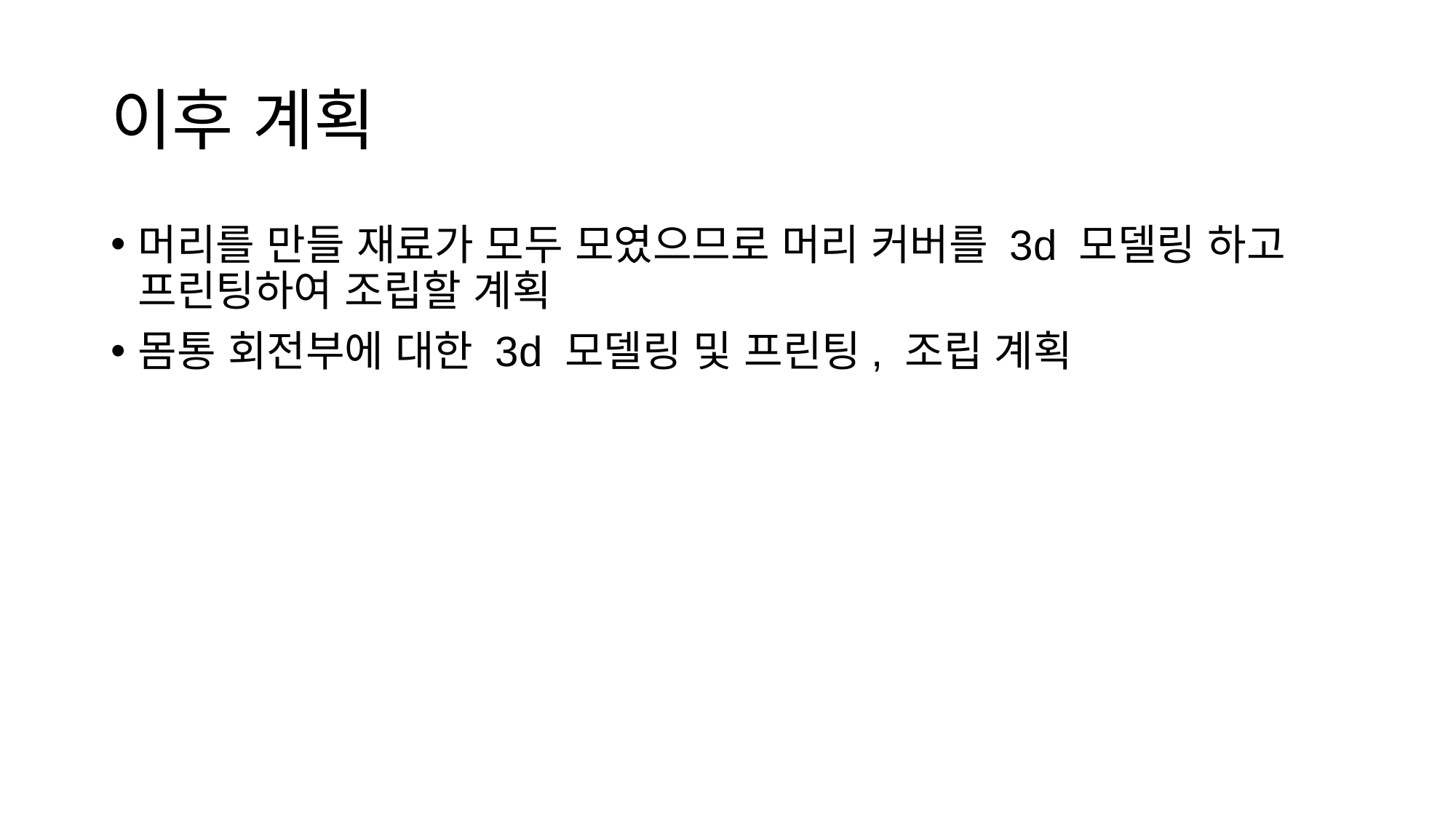

# 이후 계획
머리를 만들 재료가 모두 모였으므로 머리 커버를 3d 모델링 하고 프린팅하여 조립할 계획
몸통 회전부에 대한 3d 모델링 및 프린팅, 조립 계획